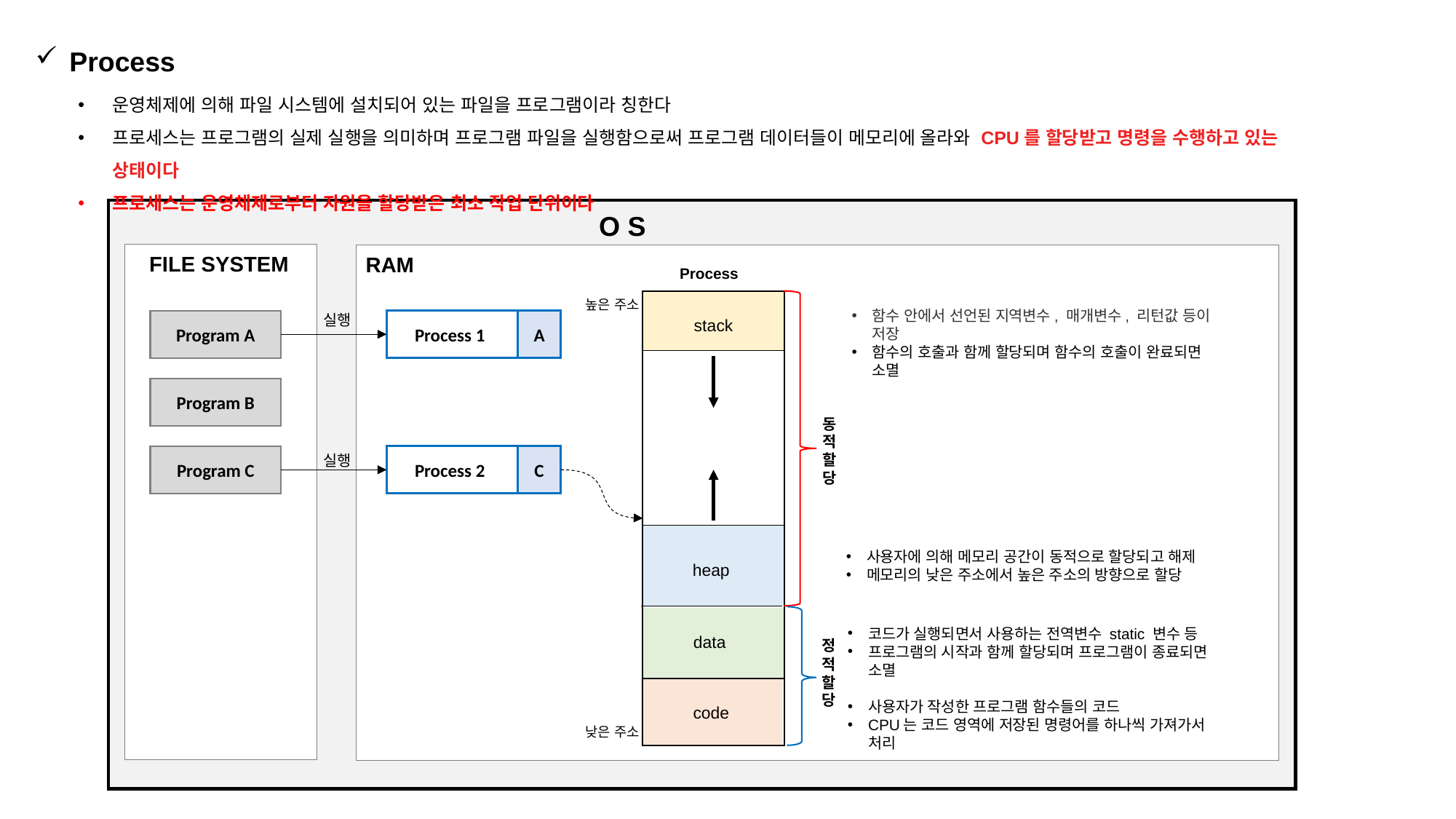

Process
운영체제에 의해 파일 시스템에 설치되어 있는 파일을 프로그램이라 칭한다
프로세스는 프로그램의 실제 실행을 의미하며 프로그램 파일을 실행함으로써 프로그램 데이터들이 메모리에 올라와 CPU를 할당받고 명령을 수행하고 있는 상태이다
프로세스는 운영체제로부터 자원을 할당받은 최소 작업 단위이다

O S

FILE SYSTEM
RAM
Process
높은 주소

함수 안에서 선언된 지역변수, 매개변수, 리턴값 등이 저장
함수의 호출과 함께 할당되며 함수의 호출이 완료되면 소멸
실행
stack
Program A
Process 1
A
Program B
동
적
할
당
실행
C
Program C
Process 2

사용자에 의해 메모리 공간이 동적으로 할당되고 해제
메모리의 낮은 주소에서 높은 주소의 방향으로 할당
heap

코드가 실행되면서 사용하는 전역변수 static 변수 등
프로그램의 시작과 함께 할당되며 프로그램이 종료되면 소멸
data
정
적
할
당

사용자가 작성한 프로그램 함수들의 코드
CPU는 코드 영역에 저장된 명령어를 하나씩 가져가서 처리
code
낮은 주소